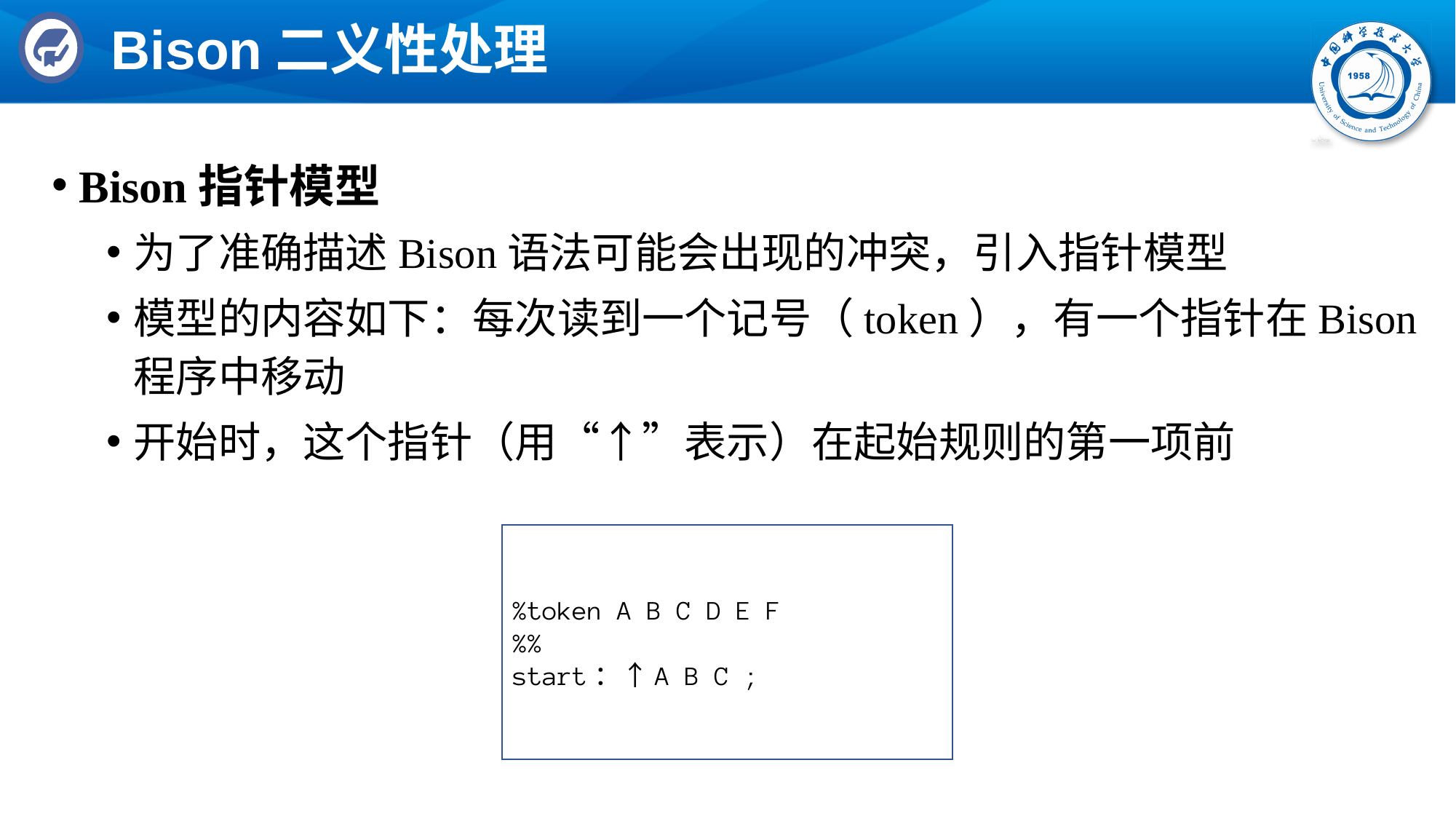

# Bison二义性处理

Bison指针模型
为了准确描述Bison语法可能会出现的冲突，引入指针模型
模型的内容如下：每次读到一个记号（token），有一个指针在Bison程序中移动
开始时，这个指针（用“↑”表示）在起始规则的第一项前
%token A B C D E F
%%
start：↑A B C ;